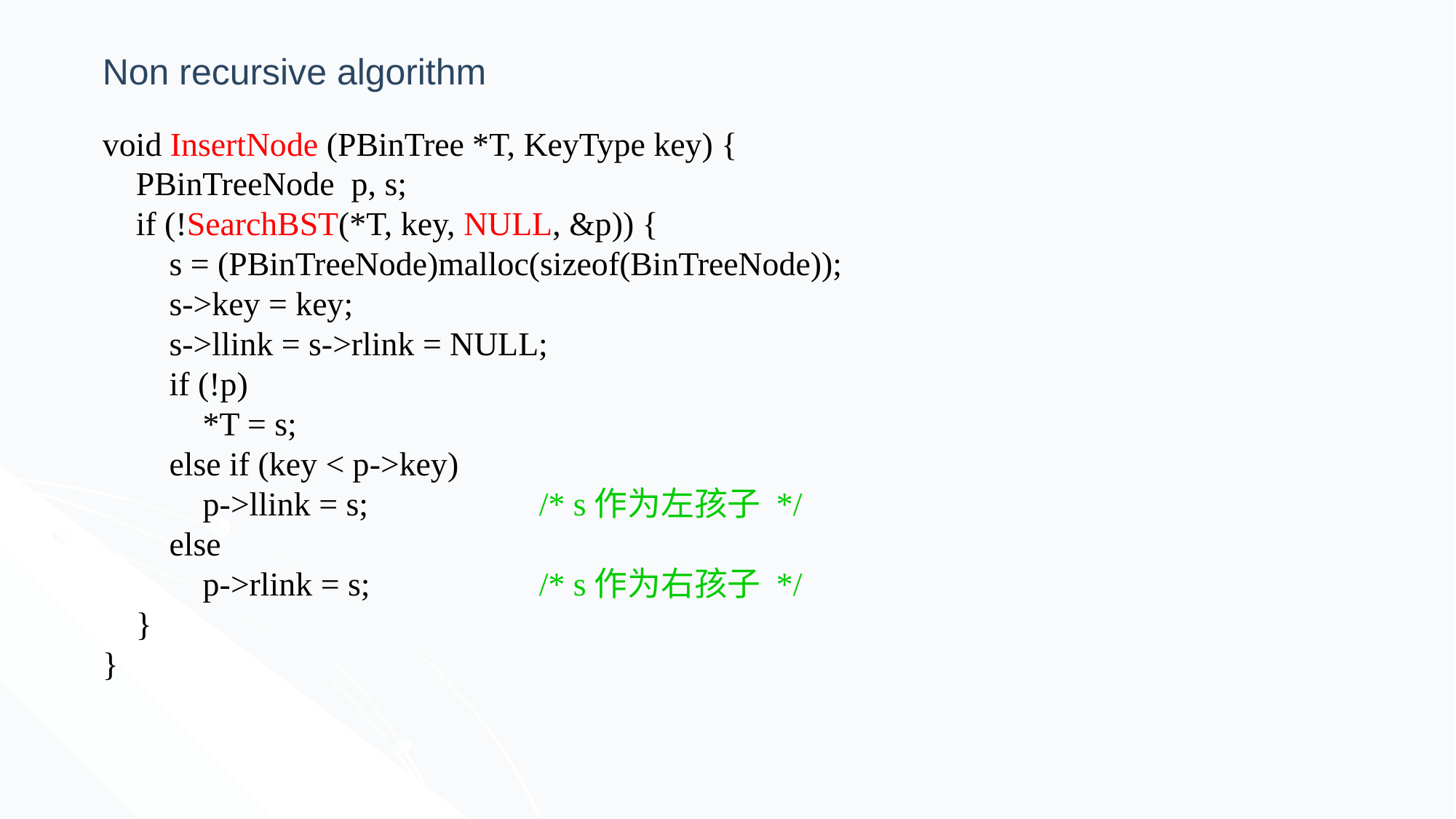

Non recursive algorithm
void InsertNode (PBinTree *T, KeyType key) {
    PBinTreeNode  p, s;
    if (!SearchBST(*T, key, NULL, &p)) {
        s = (PBinTreeNode)malloc(sizeof(BinTreeNode));
        s->key = key;
        s->llink = s->rlink = NULL;
        if (!p)
            *T = s;
        else if (key < p->key)
            p->llink = s;		/* s作为左孩子 */
        else
            p->rlink = s;		/* s作为右孩子 */
    }
}